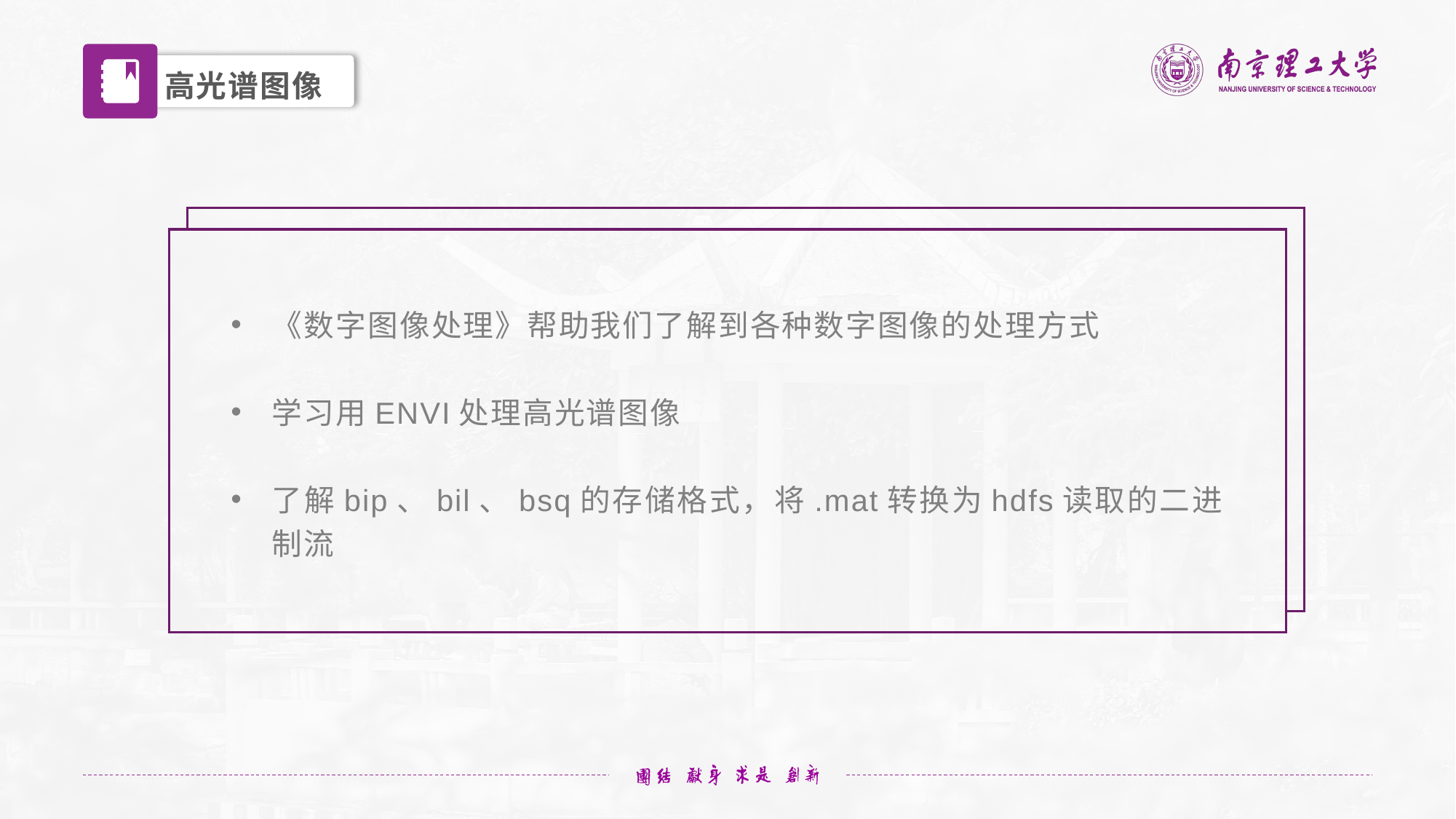

高光谱图像

《数字图像处理》帮助我们了解到各种数字图像的处理方式

学习用ENVI处理高光谱图像

了解bip、bil、bsq的存储格式，将.mat转换为hdfs读取的二进制流